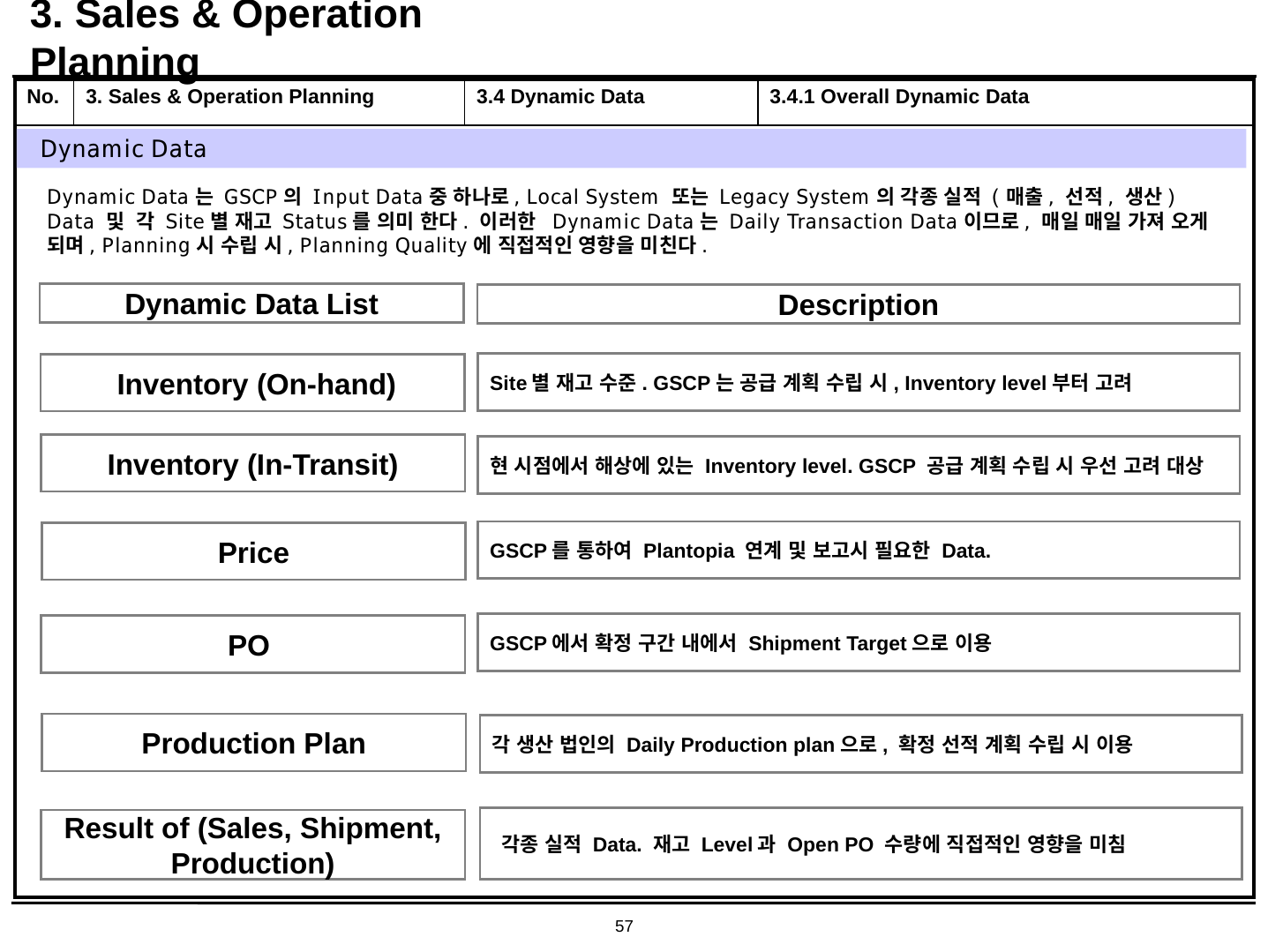

# 3. Sales & Operation Planning
| No. | 3. Sales & Operation Planning | 3.4 Dynamic Data | 3.4.1 Overall Dynamic Data |
| --- | --- | --- | --- |
|  |  |  |  |
Dynamic Data
Dynamic Data는 GSCP의 Input Data중 하나로, Local System 또는 Legacy System의 각종 실적 (매출, 선적, 생산) Data 및  각 Site별 재고 Status를 의미 한다. 이러한  Dynamic Data는 Daily Transaction Data이므로, 매일 매일 가져 오게 되며, Planning시 수립 시, Planning Quality에 직접적인 영향을 미친다.
Dynamic Data List
Description
Site별 재고 수준. GSCP는 공급 계획 수립 시, Inventory level부터 고려
 Inventory (On-hand)
Inventory (In-Transit)
현 시점에서 해상에 있는 Inventory level. GSCP 공급 계획 수립 시 우선 고려 대상
GSCP를 통하여 Plantopia 연계 및 보고시 필요한 Data.
Price
GSCP에서 확정 구간 내에서 Shipment Target으로 이용
PO
Production Plan
각 생산 법인의 Daily Production plan으로, 확정 선적 계획 수립 시 이용
 각종 실적 Data. 재고 Level과 Open PO 수량에 직접적인 영향을 미침
Result of (Sales, Shipment, Production)
57